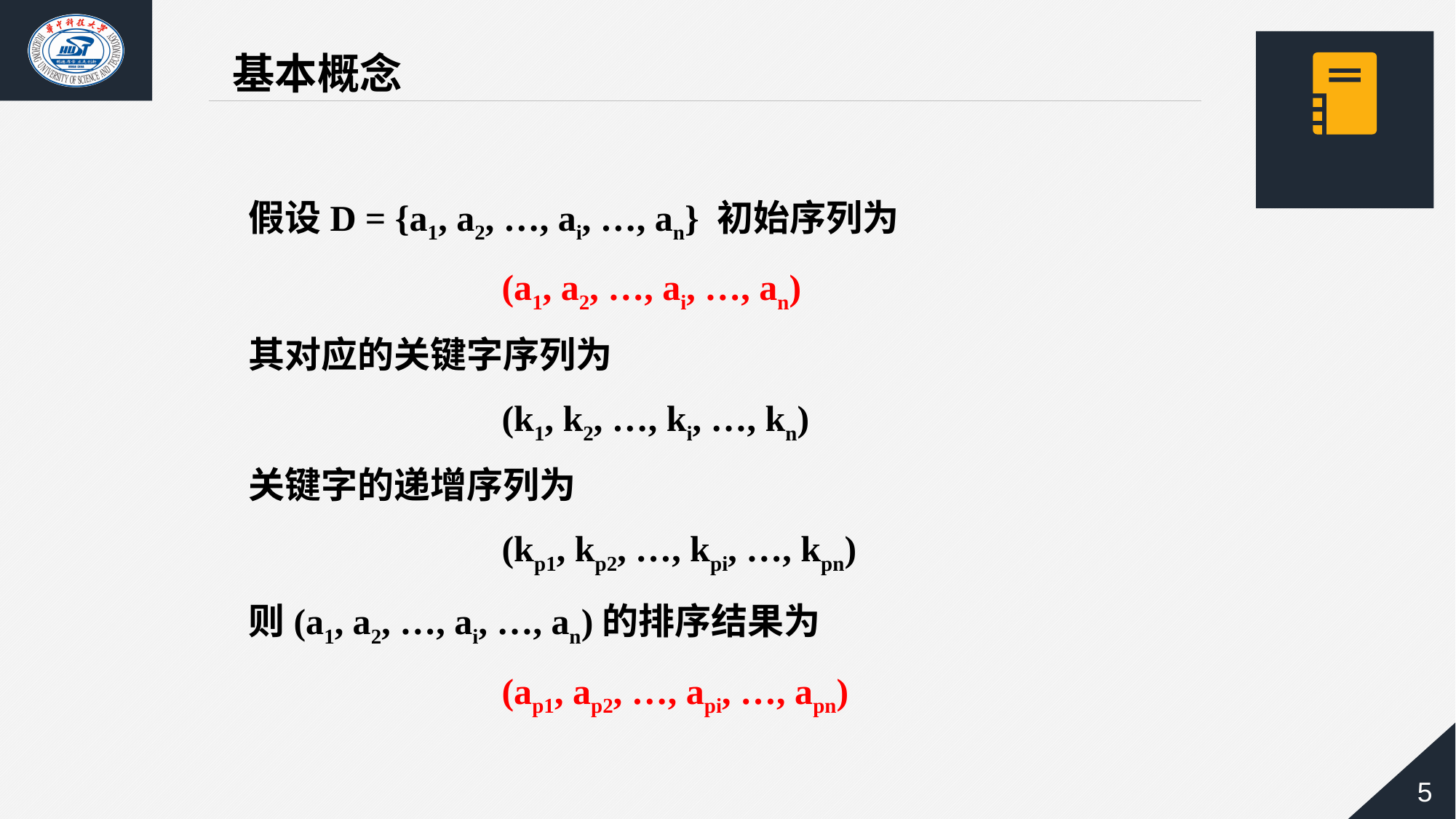

基本概念

        假设D = {a1, a2, …, ai, …, an} 初始序列为
			(a1, a2, …, ai, …, an)
        其对应的关键字序列为
			(k1, k2, …, ki, …, kn)
        关键字的递增序列为
			(kp1, kp2, …, kpi, …, kpn)
        则(a1, a2, …, ai, …, an)的排序结果为
			(ap1, ap2, …, api, …, apn)